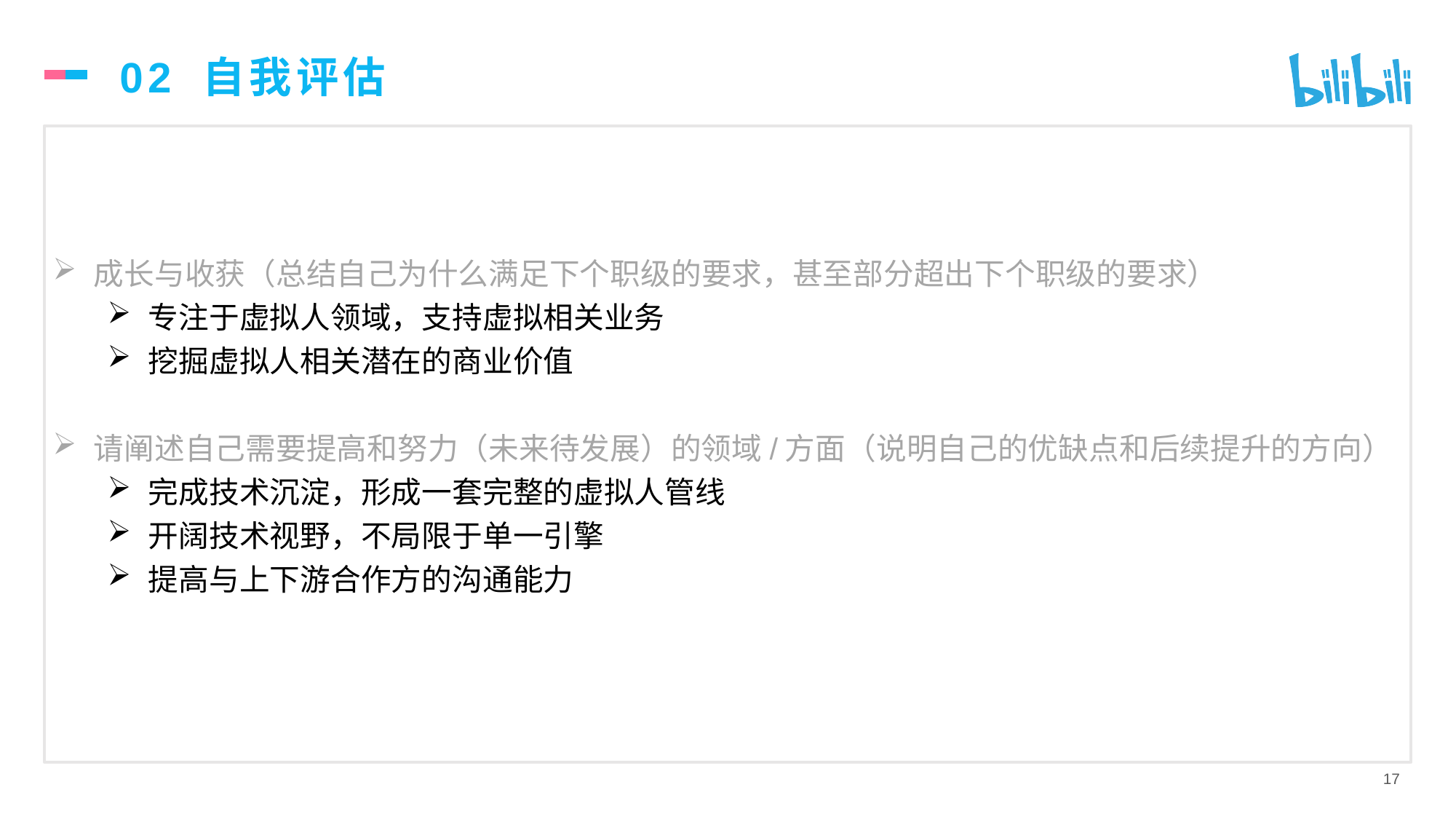

# 02 自我评估
成长与收获（总结自己为什么满足下个职级的要求，甚至部分超出下个职级的要求）
专注于虚拟人领域，支持虚拟相关业务
挖掘虚拟人相关潜在的商业价值

请阐述自己需要提高和努力（未来待发展）的领域/方面（说明自己的优缺点和后续提升的方向）
完成技术沉淀，形成一套完整的虚拟人管线
开阔技术视野，不局限于单一引擎
提高与上下游合作方的沟通能力